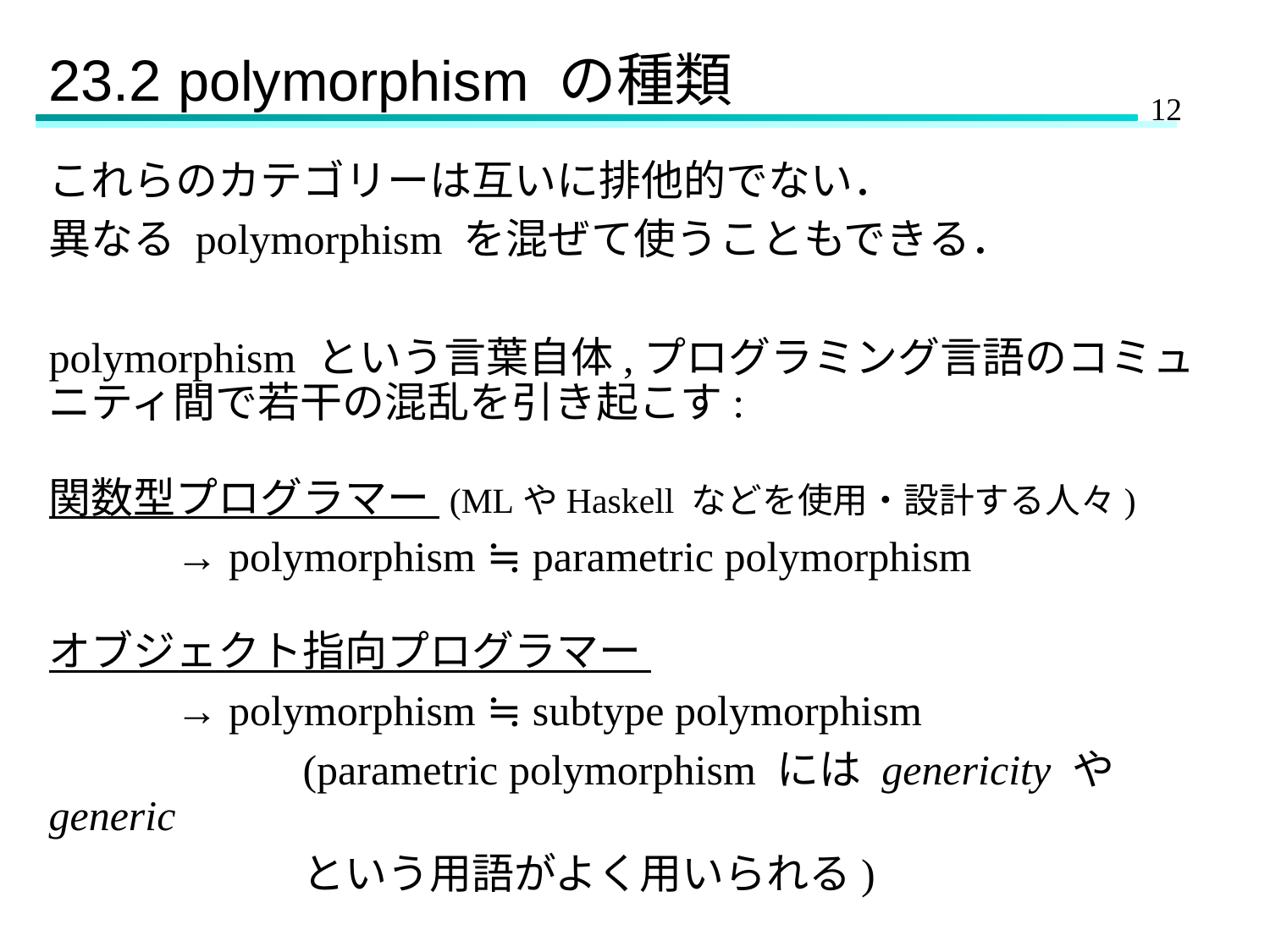

# 23.2 polymorphism の種類
これらのカテゴリーは互いに排他的でない．
異なる polymorphism を混ぜて使うこともできる．

polymorphism という言葉自体,プログラミング言語のコミュニティ間で若干の混乱を引き起こす:

関数型プログラマー (MLやHaskell などを使用・設計する人々)
	→ polymorphism ≒ parametric polymorphism

オブジェクト指向プログラマー
	→ polymorphism ≒ subtype polymorphism
		(parametric polymorphism には genericity や generic
		という用語がよく用いられる)